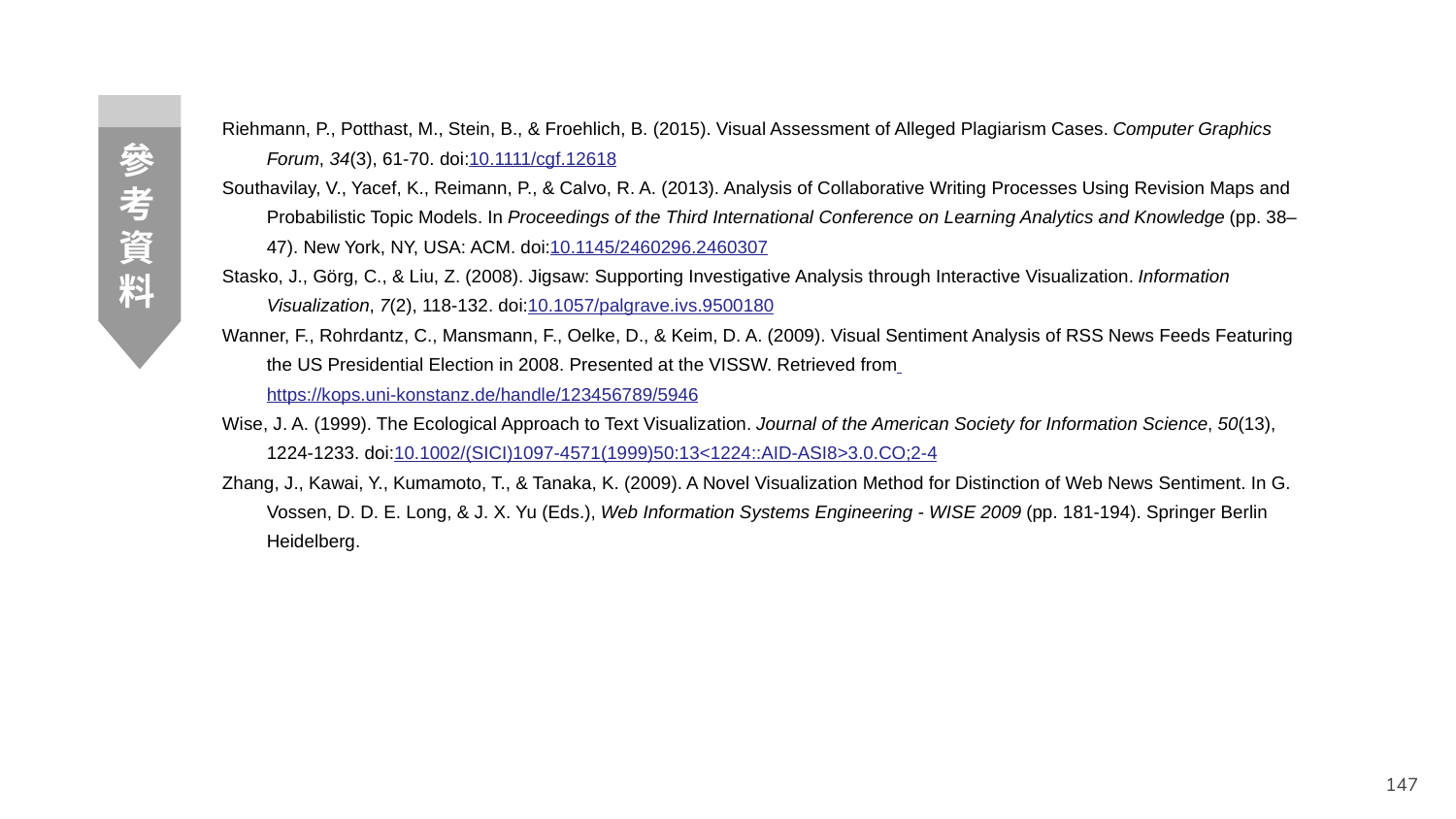

Riehmann, P., Potthast, M., Stein, B., & Froehlich, B. (2015). Visual Assessment of Alleged Plagiarism Cases. Computer Graphics Forum, 34(3), 61-70. doi:10.1111/cgf.12618
Southavilay, V., Yacef, K., Reimann, P., & Calvo, R. A. (2013). Analysis of Collaborative Writing Processes Using Revision Maps and Probabilistic Topic Models. In Proceedings of the Third International Conference on Learning Analytics and Knowledge (pp. 38–47). New York, NY, USA: ACM. doi:10.1145/2460296.2460307
Stasko, J., Görg, C., & Liu, Z. (2008). Jigsaw: Supporting Investigative Analysis through Interactive Visualization. Information Visualization, 7(2), 118-132. doi:10.1057/palgrave.ivs.9500180
Wanner, F., Rohrdantz, C., Mansmann, F., Oelke, D., & Keim, D. A. (2009). Visual Sentiment Analysis of RSS News Feeds Featuring the US Presidential Election in 2008. Presented at the VISSW. Retrieved from https://kops.uni-konstanz.de/handle/123456789/5946
Wise, J. A. (1999). The Ecological Approach to Text Visualization. Journal of the American Society for Information Science, 50(13), 1224-1233. doi:10.1002/(SICI)1097-4571(1999)50:13<1224::AID-ASI8>3.0.CO;2-4
Zhang, J., Kawai, Y., Kumamoto, T., & Tanaka, K. (2009). A Novel Visualization Method for Distinction of Web News Sentiment. In G. Vossen, D. D. E. Long, & J. X. Yu (Eds.), Web Information Systems Engineering - WISE 2009 (pp. 181-194). Springer Berlin Heidelberg.

# 參考資料

147